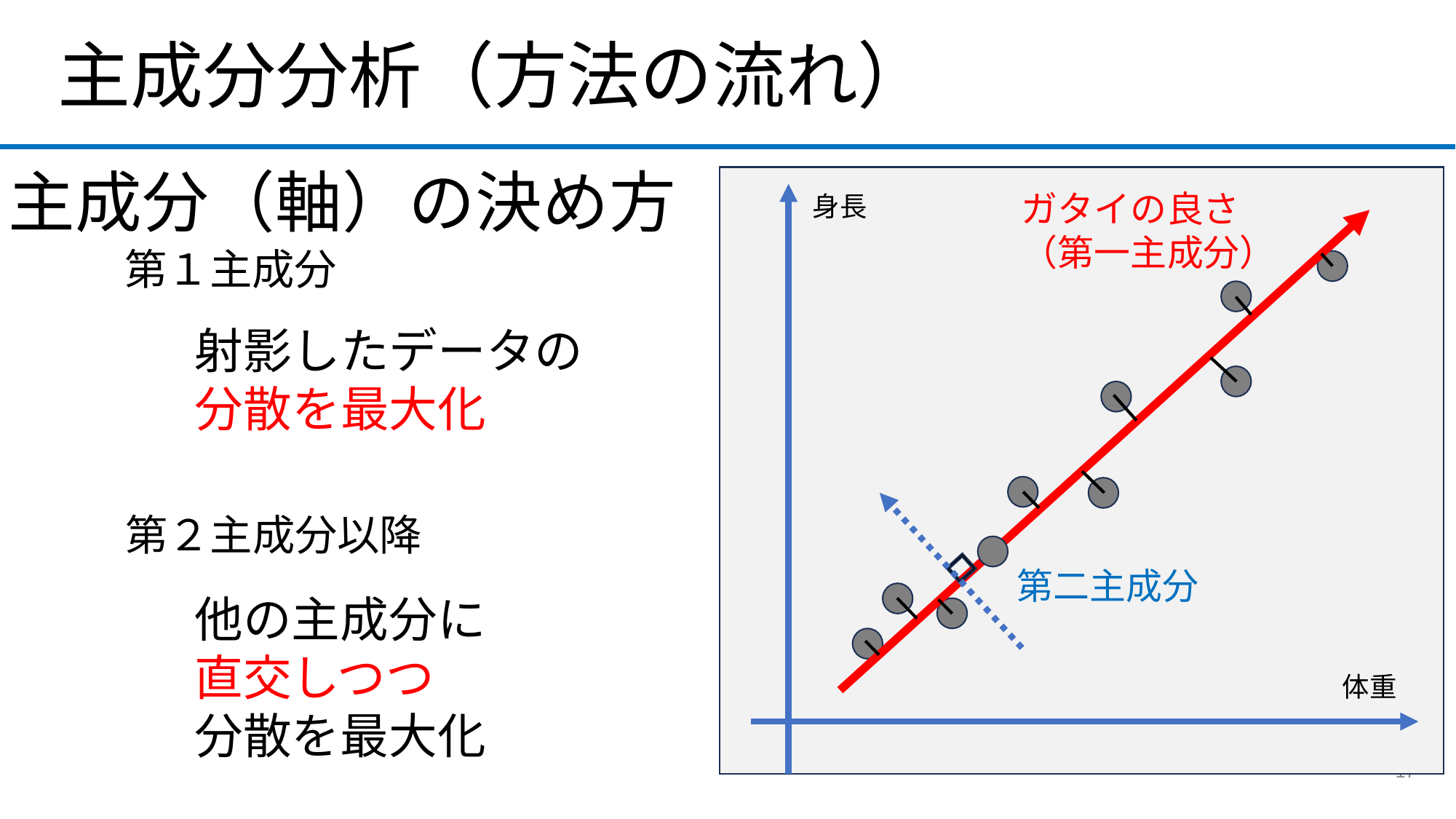

主成分分析（方法の流れ）
主成分（軸）の決め方

身長

体重
ガタイの良さ
（第一主成分）
第１主成分
射影したデータの
分散を最大化
第２主成分以降
第二主成分

他の主成分に
直交しつつ
分散を最大化
17